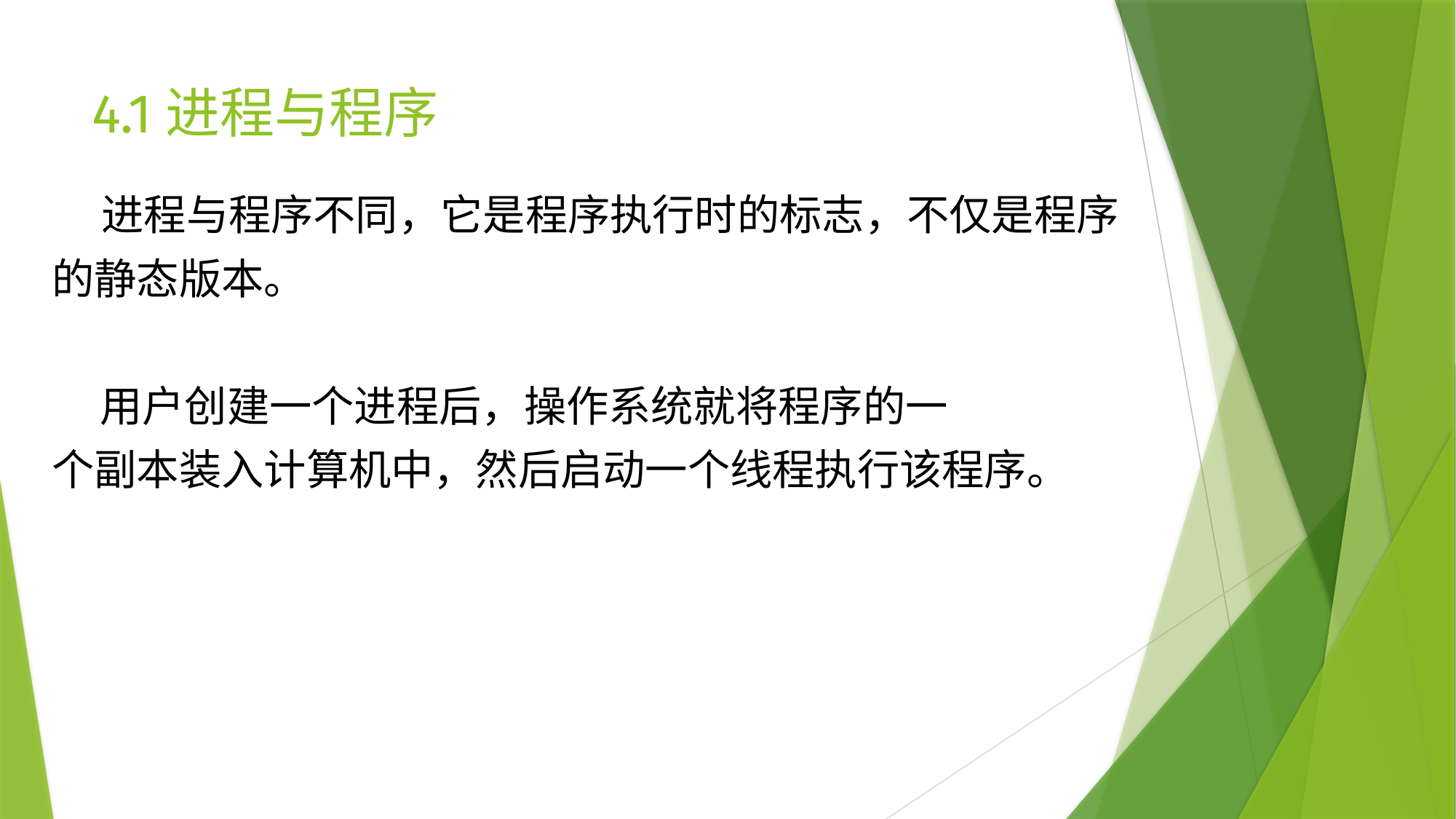

# 4.1进程与程序
     进程与程序不同，它是程序执行时的标志，不仅是程序的静态版本。

    用户创建一个进程后，操作系统就将程序的一
个副本装入计算机中，然后启动一个线程执行该程序。